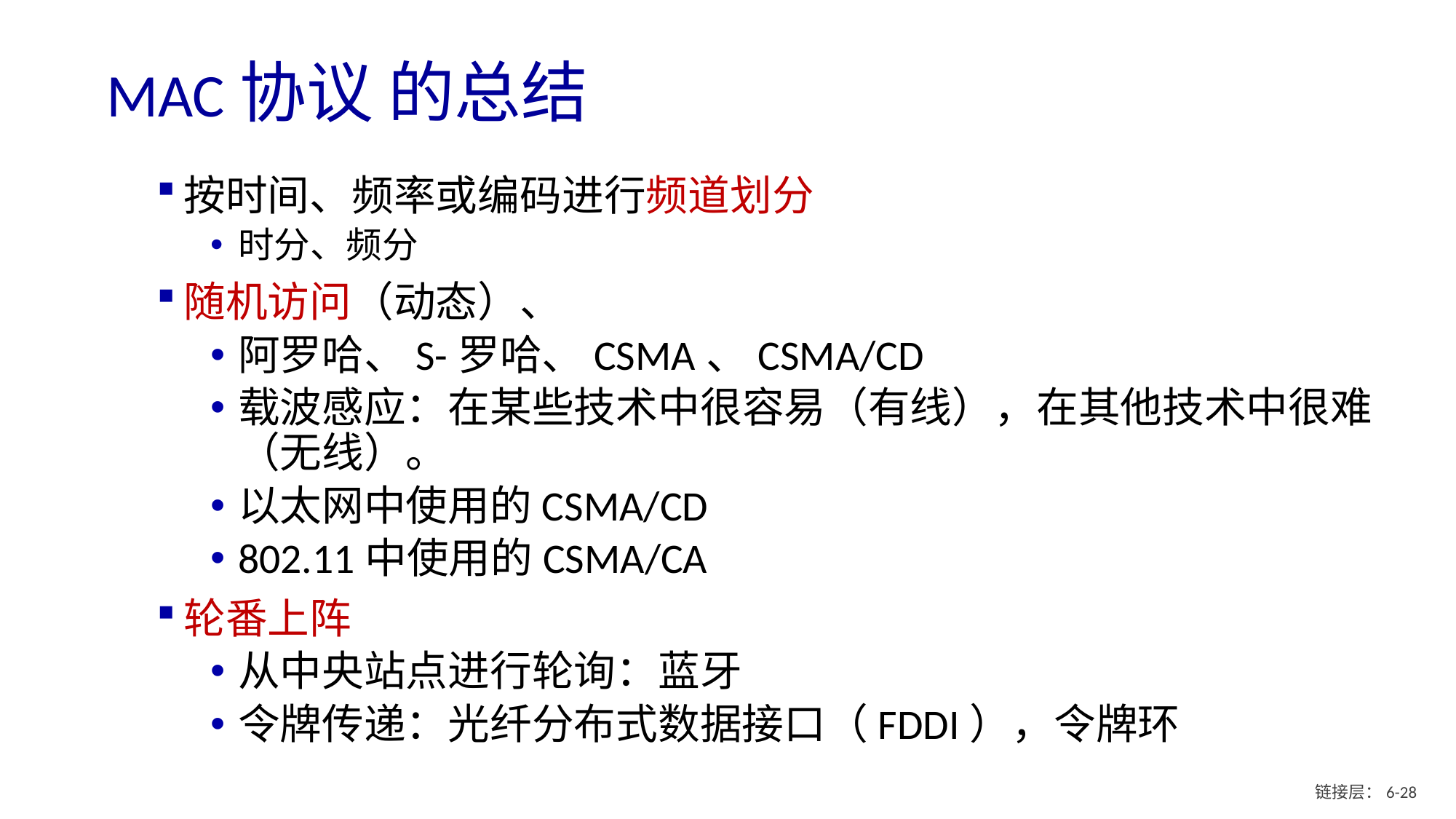

# MAC协议 的总结
按时间、频率或编码进行频道划分
时分、频分
随机访问（动态）、
阿罗哈、S-罗哈、CSMA、CSMA/CD
载波感应：在某些技术中很容易（有线），在其他技术中很难（无线）。
以太网中使用的CSMA/CD
802.11中使用的CSMA/CA
轮番上阵
从中央站点进行轮询：蓝牙
令牌传递：光纤分布式数据接口（FDDI），令牌环
链接层：6-28